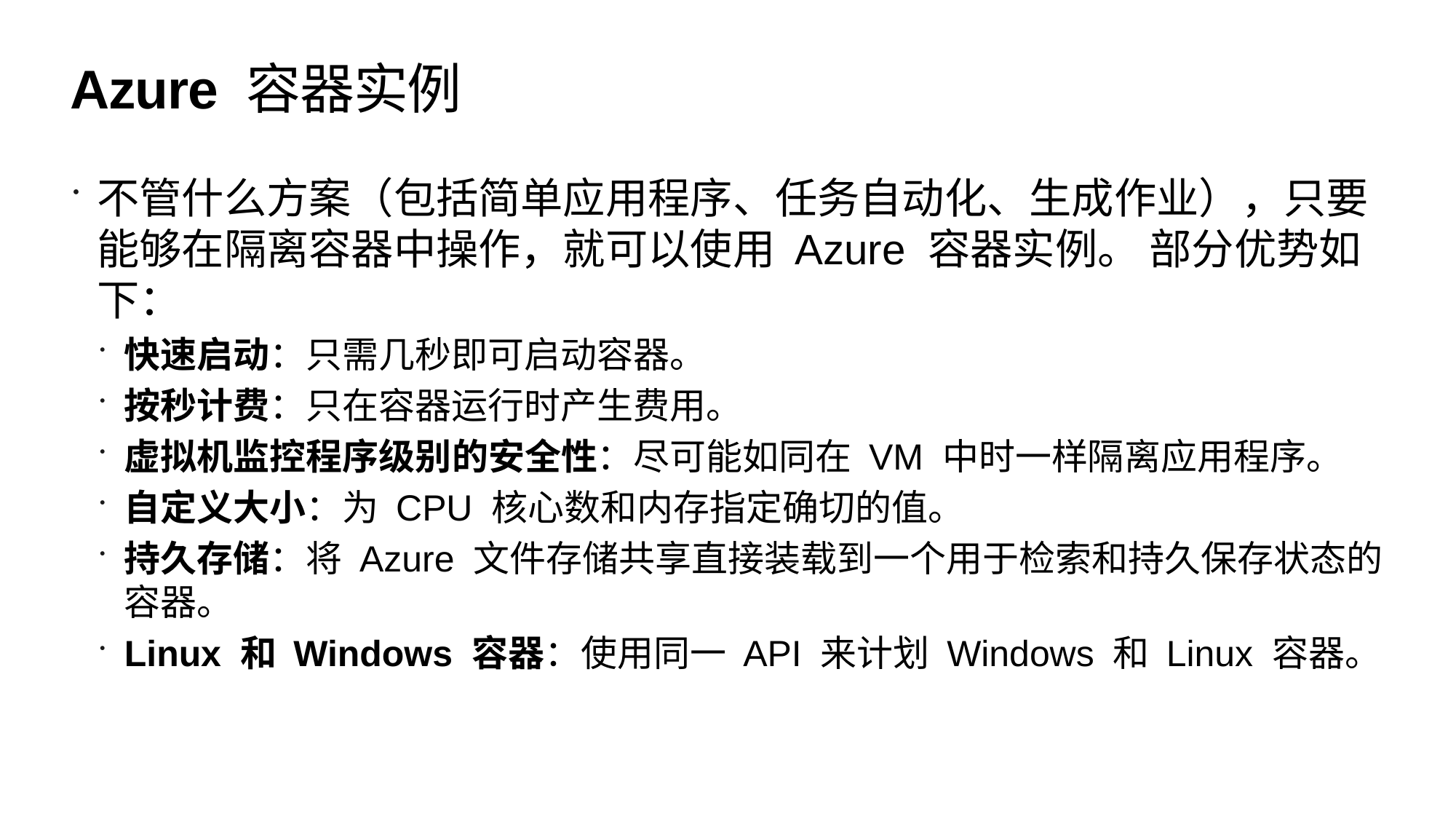

# Azure 容器实例
不管什么方案（包括简单应用程序、任务自动化、生成作业），只要能够在隔离容器中操作，就可以使用 Azure 容器实例。 部分优势如下：
快速启动：只需几秒即可启动容器。
按秒计费：只在容器运行时产生费用。
虚拟机监控程序级别的安全性：尽可能如同在 VM 中时一样隔离应用程序。
自定义大小：为 CPU 核心数和内存指定确切的值。
持久存储：将 Azure 文件存储共享直接装载到一个用于检索和持久保存状态的容器。
Linux 和 Windows 容器：使用同一 API 来计划 Windows 和 Linux 容器。